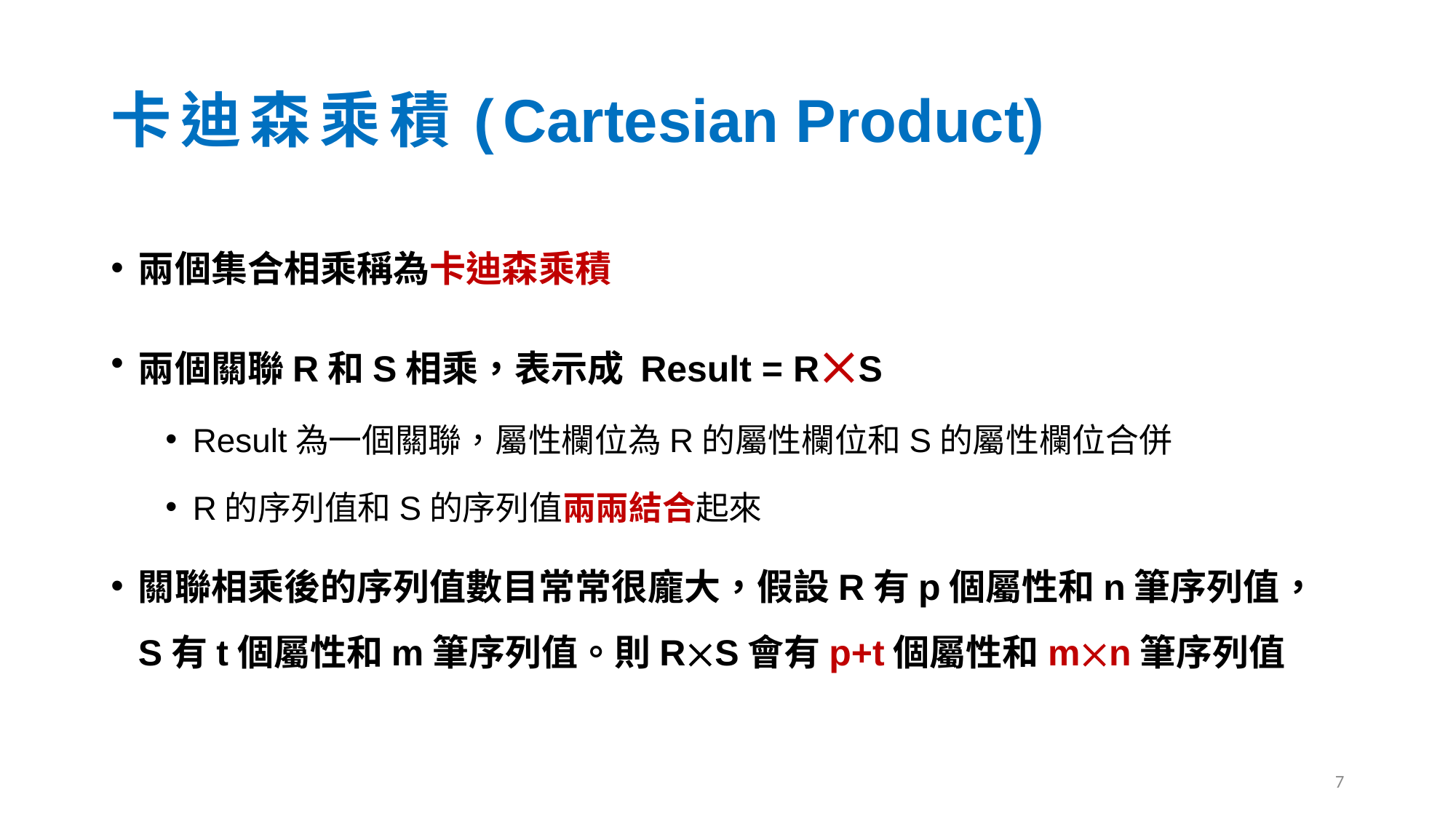

# 卡迪森乘積(Cartesian Product)
兩個集合相乘稱為卡迪森乘積
兩個關聯R和S相乘，表示成 Result = R×S
Result為一個關聯，屬性欄位為R的屬性欄位和S的屬性欄位合併
R的序列值和S的序列值兩兩結合起來
關聯相乘後的序列值數目常常很龐大，假設R有p個屬性和n筆序列值，S有t個屬性和m筆序列值。則R×S會有p+t個屬性和m×n筆序列值
7